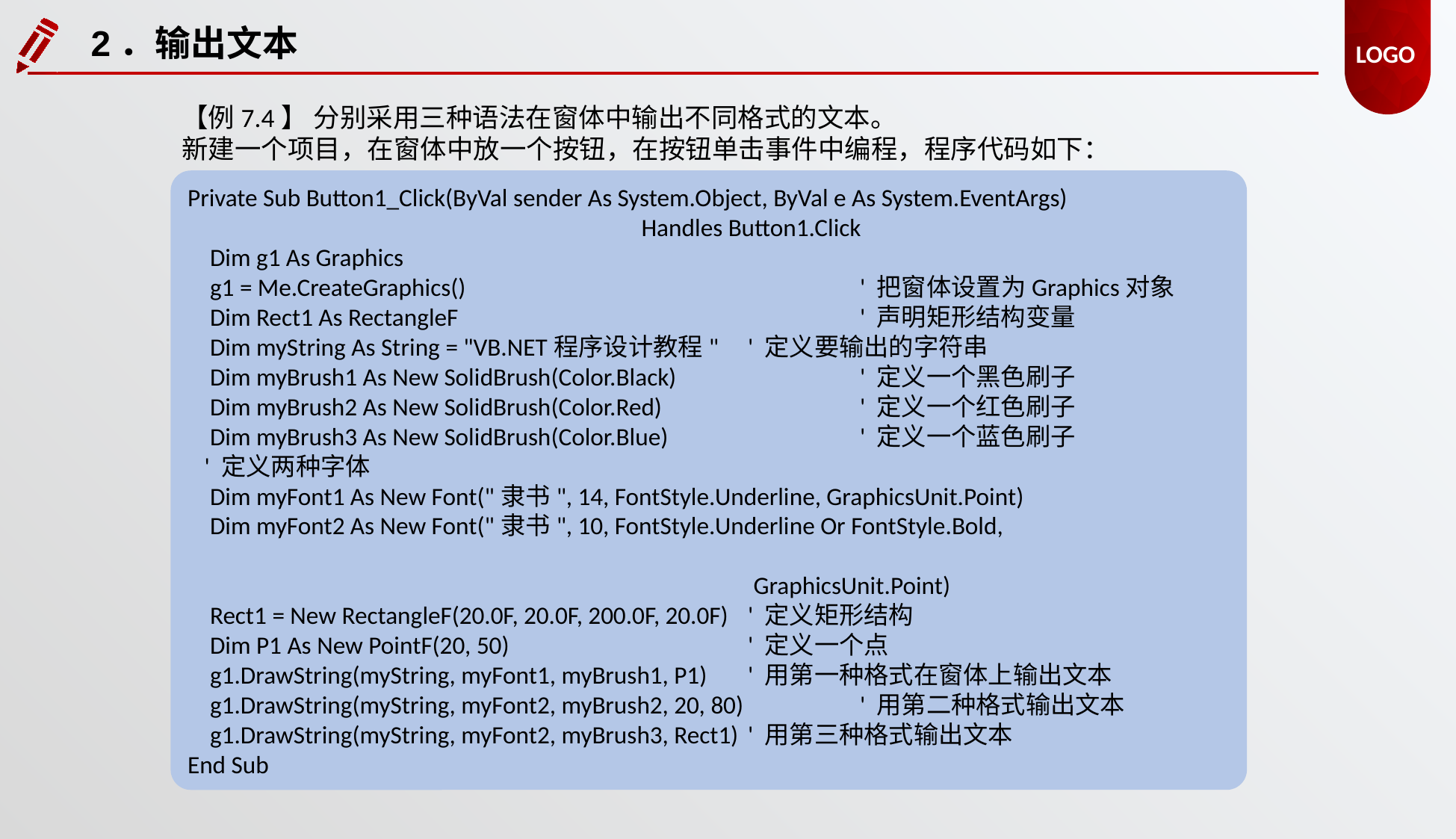

2．输出文本
【例7.4】 分别采用三种语法在窗体中输出不同格式的文本。
新建一个项目，在窗体中放一个按钮，在按钮单击事件中编程，程序代码如下：
Private Sub Button1_Click(ByVal sender As System.Object, ByVal e As System.EventArgs)
				 Handles Button1.Click
    Dim g1 As Graphics
    g1 = Me.CreateGraphics() 				' 把窗体设置为Graphics对象
    Dim Rect1 As RectangleF 				' 声明矩形结构变量
    Dim myString As String = "VB.NET程序设计教程" 	' 定义要输出的字符串
    Dim myBrush1 As New SolidBrush(Color.Black) 		' 定义一个黑色刷子
    Dim myBrush2 As New SolidBrush(Color.Red) 		' 定义一个红色刷子
    Dim myBrush3 As New SolidBrush(Color.Blue) 		' 定义一个蓝色刷子
   ' 定义两种字体
    Dim myFont1 As New Font("隶书", 14, FontStyle.Underline, GraphicsUnit.Point)
    Dim myFont2 As New Font("隶书", 10, FontStyle.Underline Or FontStyle.Bold,
														 GraphicsUnit.Point)
    Rect1 = New RectangleF(20.0F, 20.0F, 200.0F, 20.0F) 	' 定义矩形结构
    Dim P1 As New PointF(20, 50) 			' 定义一个点
    g1.DrawString(myString, myFont1, myBrush1, P1) 	' 用第一种格式在窗体上输出文本
    g1.DrawString(myString, myFont2, myBrush2, 20, 80) 	' 用第二种格式输出文本
    g1.DrawString(myString, myFont2, myBrush3, Rect1) 	' 用第三种格式输出文本
End Sub